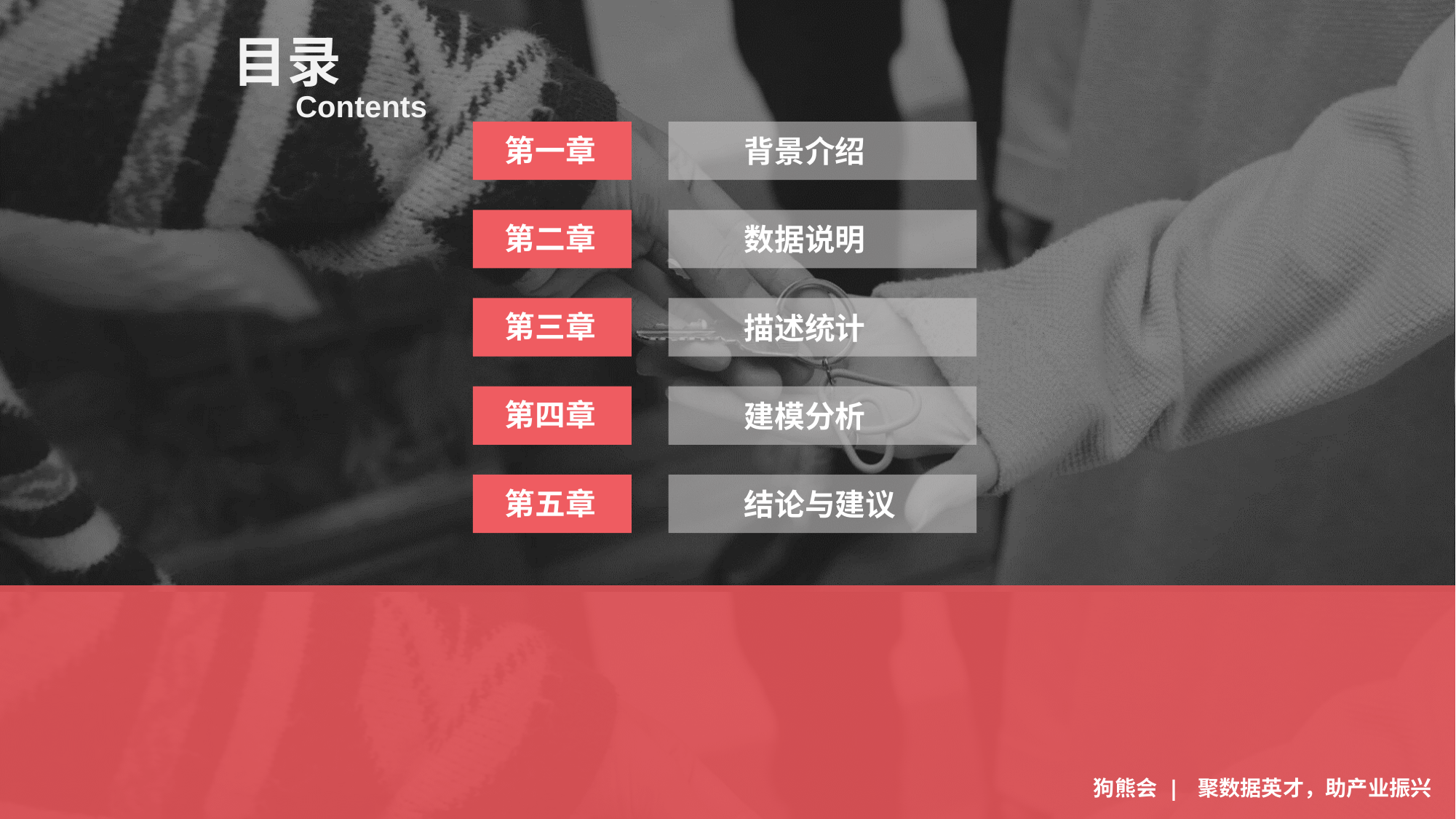

目录
Contents

第一章

背景介绍

第二章

数据说明

第三章

描述统计

第四章

建模分析

第五章

结论与建议

狗熊会 | 聚数据英才，助产业振兴